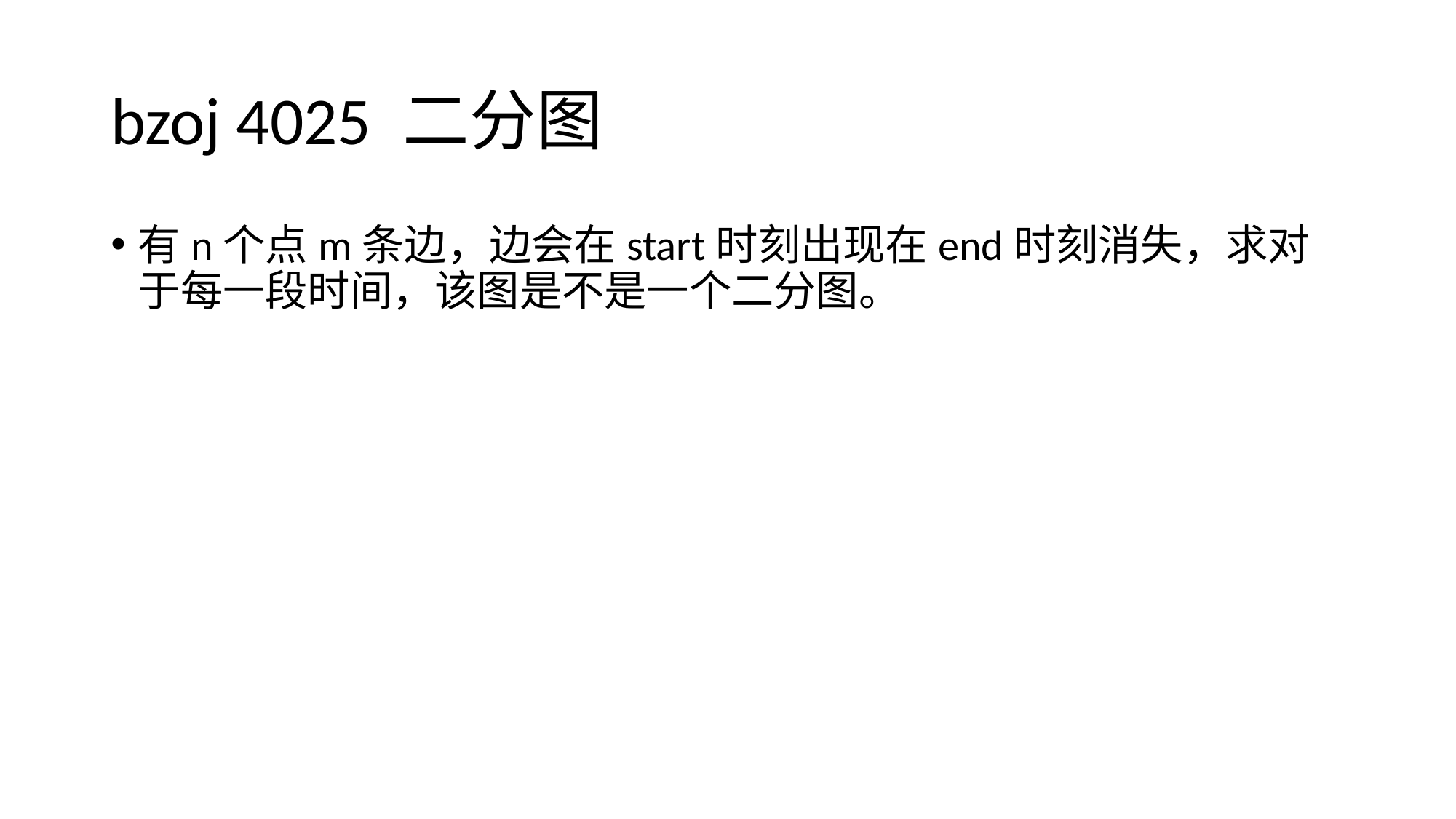

# bzoj 4025 二分图
有n个点m条边，边会在start时刻出现在end时刻消失，求对于每一段时间，该图是不是一个二分图。